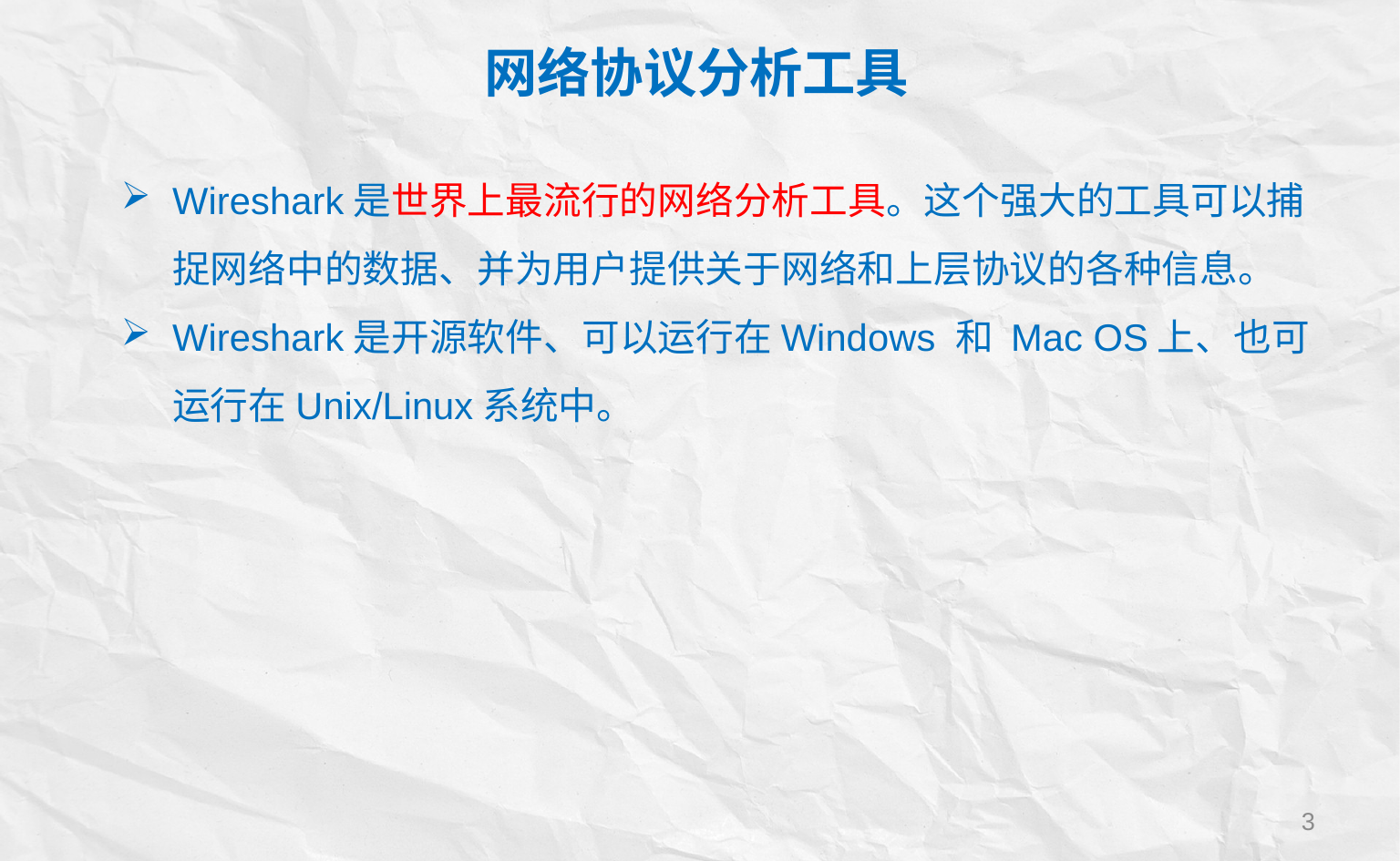

网络协议分析工具
Wireshark是世界上最流行的网络分析工具。这个强大的工具可以捕捉网络中的数据、并为用户提供关于网络和上层协议的各种信息。
Wireshark是开源软件、可以运行在Windows 和 Mac OS上、也可运行在Unix/Linux系统中。

 3